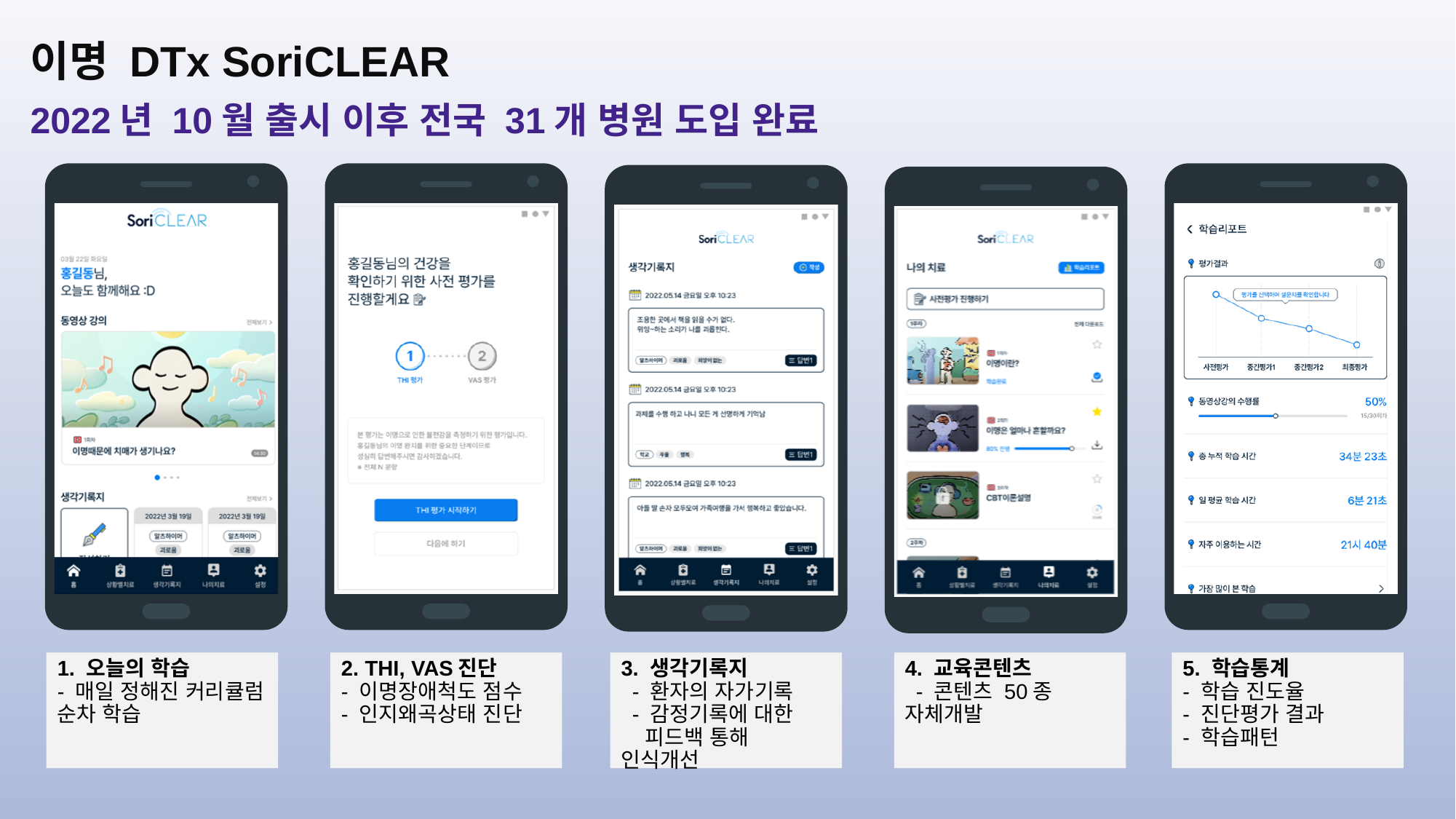

이명 DTx SoriCLEAR
2022년 10월 출시 이후 전국 31개 병원 도입 완료

5. 학습통계
- 학습 진도율
- 진단평가 결과
- 학습패턴
1. 오늘의 학습
- 매일 정해진 커리큘럼 순차 학습
2. THI, VAS진단
- 이명장애척도 점수
- 인지왜곡상태 진단
3. 생각기록지
 - 환자의 자가기록
 - 감정기록에 대한
    피드백 통해 인식개선
4. 교육콘텐츠
 - 콘텐츠 50종 자체개발